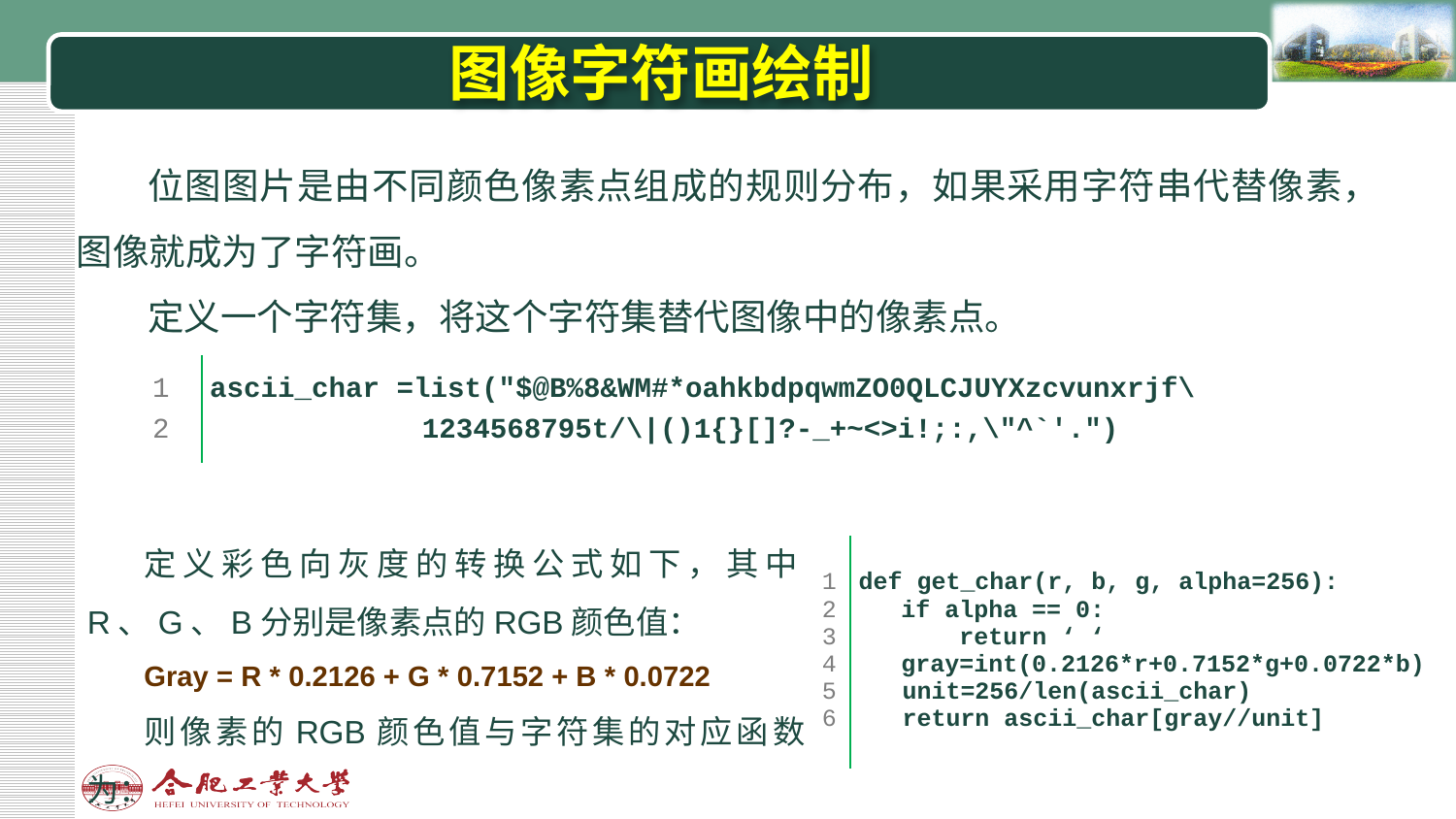

# 图像字符画绘制
位图图片是由不同颜色像素点组成的规则分布，如果采用字符串代替像素，图像就成为了字符画。
定义一个字符集，将这个字符集替代图像中的像素点。
|  |  |
| --- | --- |
| 1 2 | ascii\_char =list("$@B%8&WM#\*oahkbdpqwmZO0QLCJUYXzcvunxrjf\ 1234568795t/\|()1{}[]?-\_+~<>i!;:,\"^`'.") |
|  |  |
定义彩色向灰度的转换公式如下，其中R、G、B分别是像素点的RGB颜色值：
Gray = R * 0.2126 + G * 0.7152 + B * 0.0722
则像素的RGB颜色值与字符集的对应函数为：
|  |  |
| --- | --- |
| 1 2 3 4 5 6 | def get\_char(r, b, g, alpha=256): if alpha == 0: return ‘ ‘ gray=int(0.2126\*r+0.7152\*g+0.0722\*b) unit=256/len(ascii\_char) return ascii\_char[gray//unit] |
|  |  |